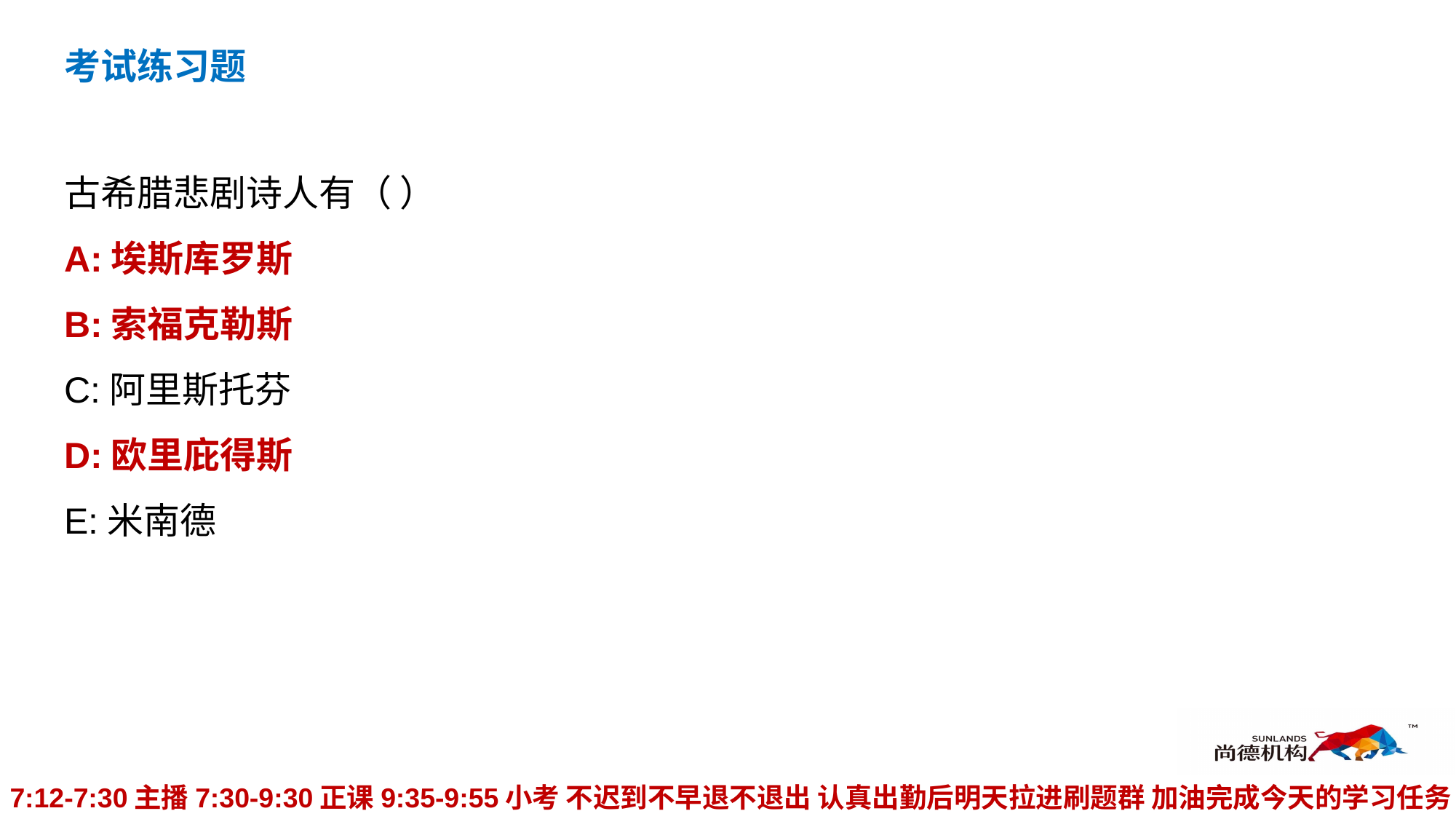

考试练习题
古希腊悲剧诗人有（ ）
A:埃斯库罗斯
B:索福克勒斯
C:阿里斯托芬
D:欧里庇得斯
E:米南德